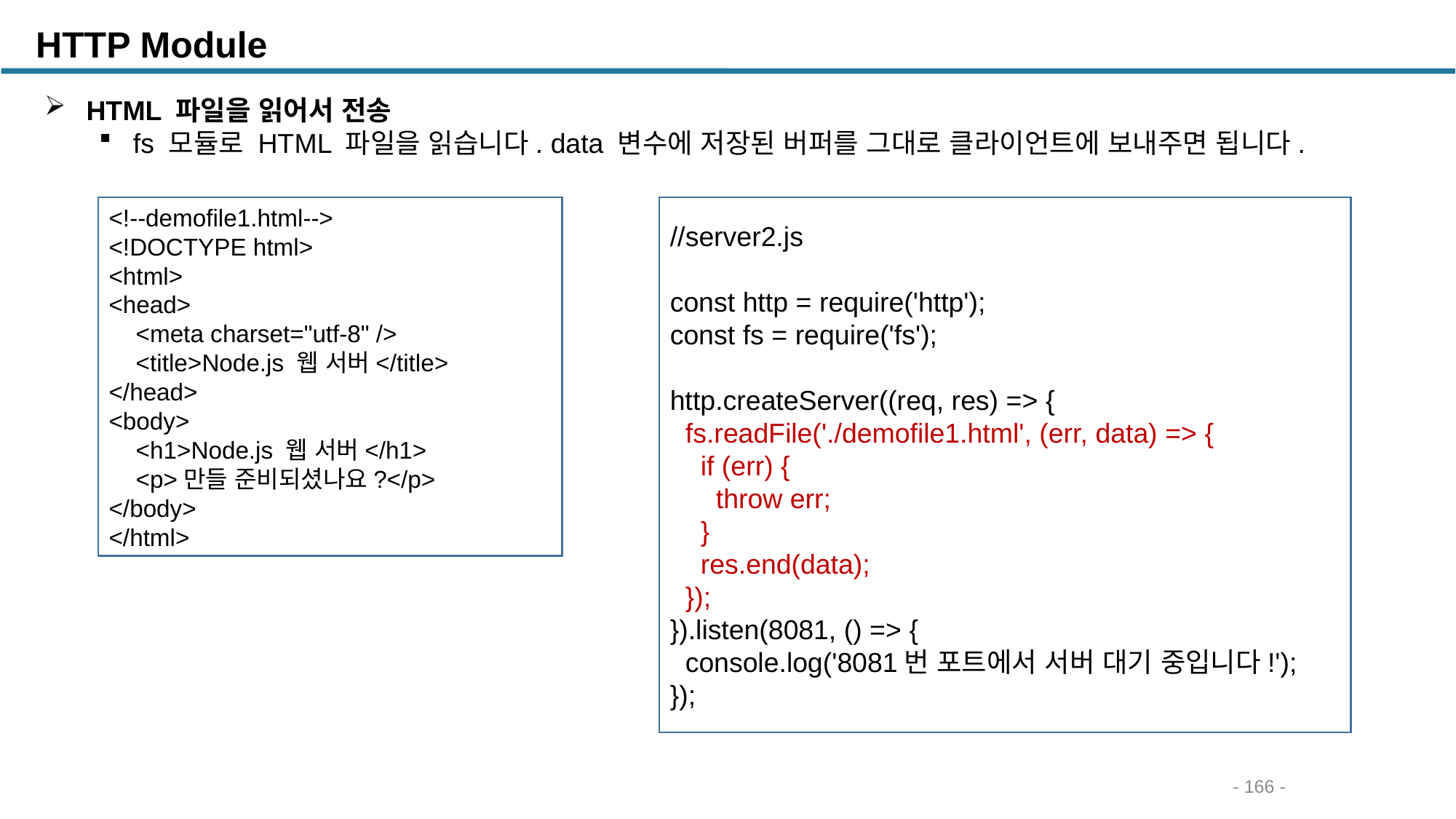

HTTP Module
 HTML 파일을 읽어서 전송
fs 모듈로 HTML 파일을 읽습니다. data 변수에 저장된 버퍼를 그대로 클라이언트에 보내주면 됩니다.

<!--demofile1.html-->
<!DOCTYPE html>
<html>
<head>
    <meta charset="utf-8" />
    <title>Node.js 웹 서버</title>
</head>
<body>
    <h1>Node.js 웹 서버</h1>
    <p>만들 준비되셨나요?</p>
</body>
</html>
//server2.js

const http = require('http');
const fs = require('fs');

http.createServer((req, res) => {
  fs.readFile('./demofile1.html', (err, data) => {
    if (err) {
      throw err;
    }
    res.end(data);
  });
}).listen(8081, () => {
  console.log('8081번 포트에서 서버 대기 중입니다!');
});
- 166 -